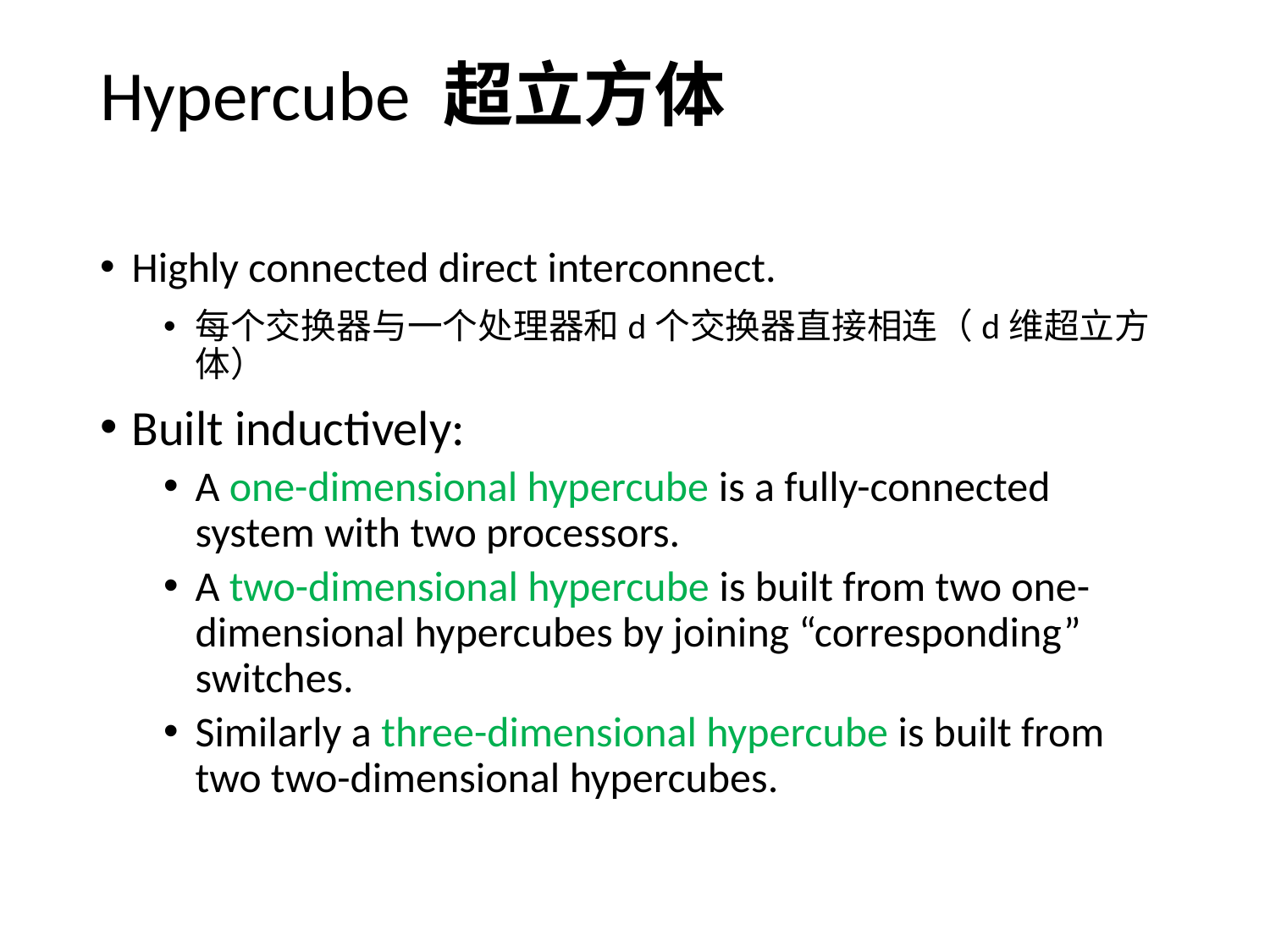

# Hypercube 超立方体
Highly connected direct interconnect.
每个交换器与一个处理器和d个交换器直接相连（d维超立方体）
Built inductively:
A one-dimensional hypercube is a fully-connected system with two processors.
A two-dimensional hypercube is built from two one-dimensional hypercubes by joining “corresponding” switches.
Similarly a three-dimensional hypercube is built from two two-dimensional hypercubes.